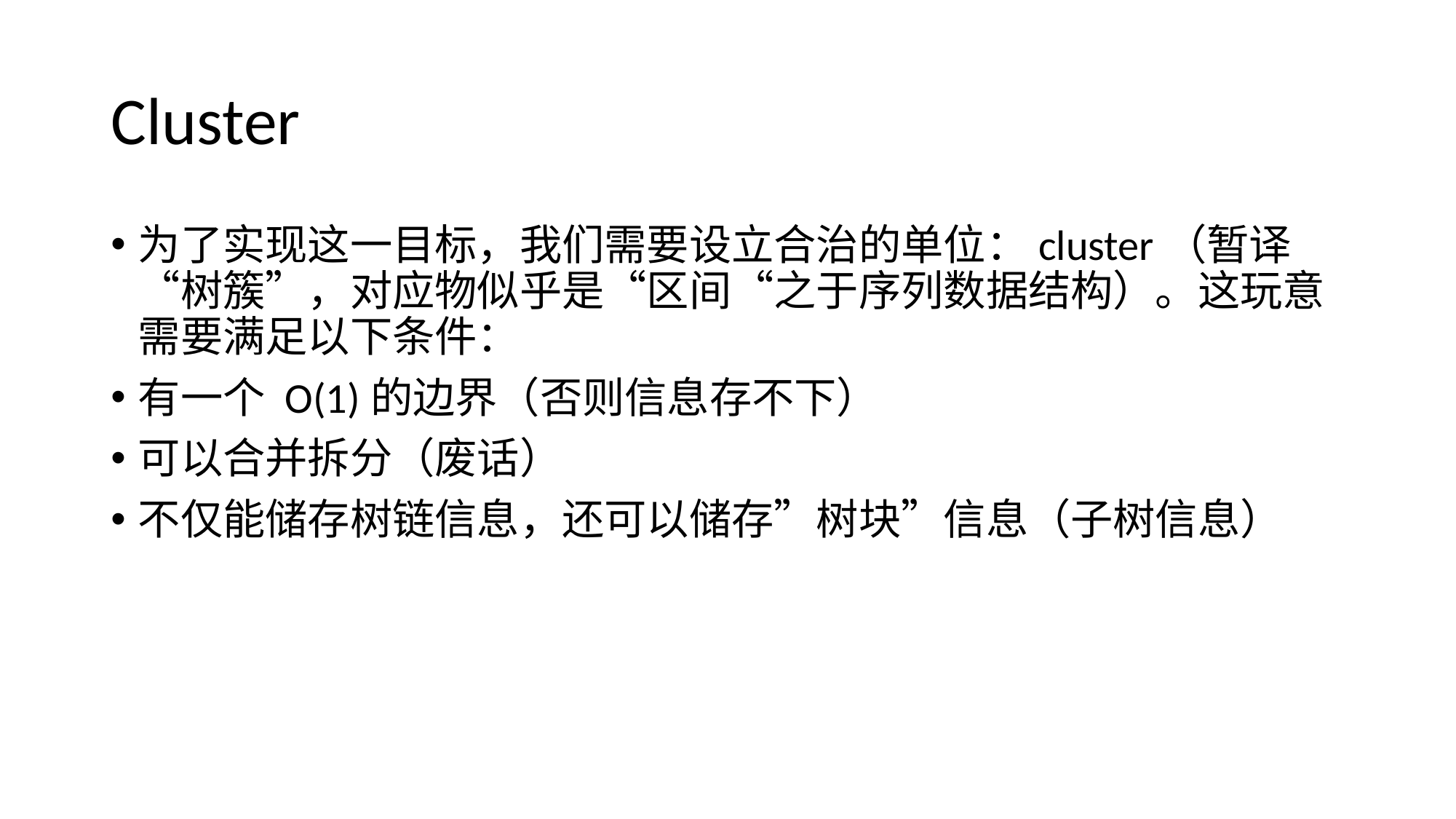

# Cluster
为了实现这一目标，我们需要设立合治的单位：cluster（暂译“树簇”，对应物似乎是“区间“之于序列数据结构）。这玩意需要满足以下条件：
有一个 O(1)的边界（否则信息存不下）
可以合并拆分（废话）
不仅能储存树链信息，还可以储存”树块”信息（子树信息）